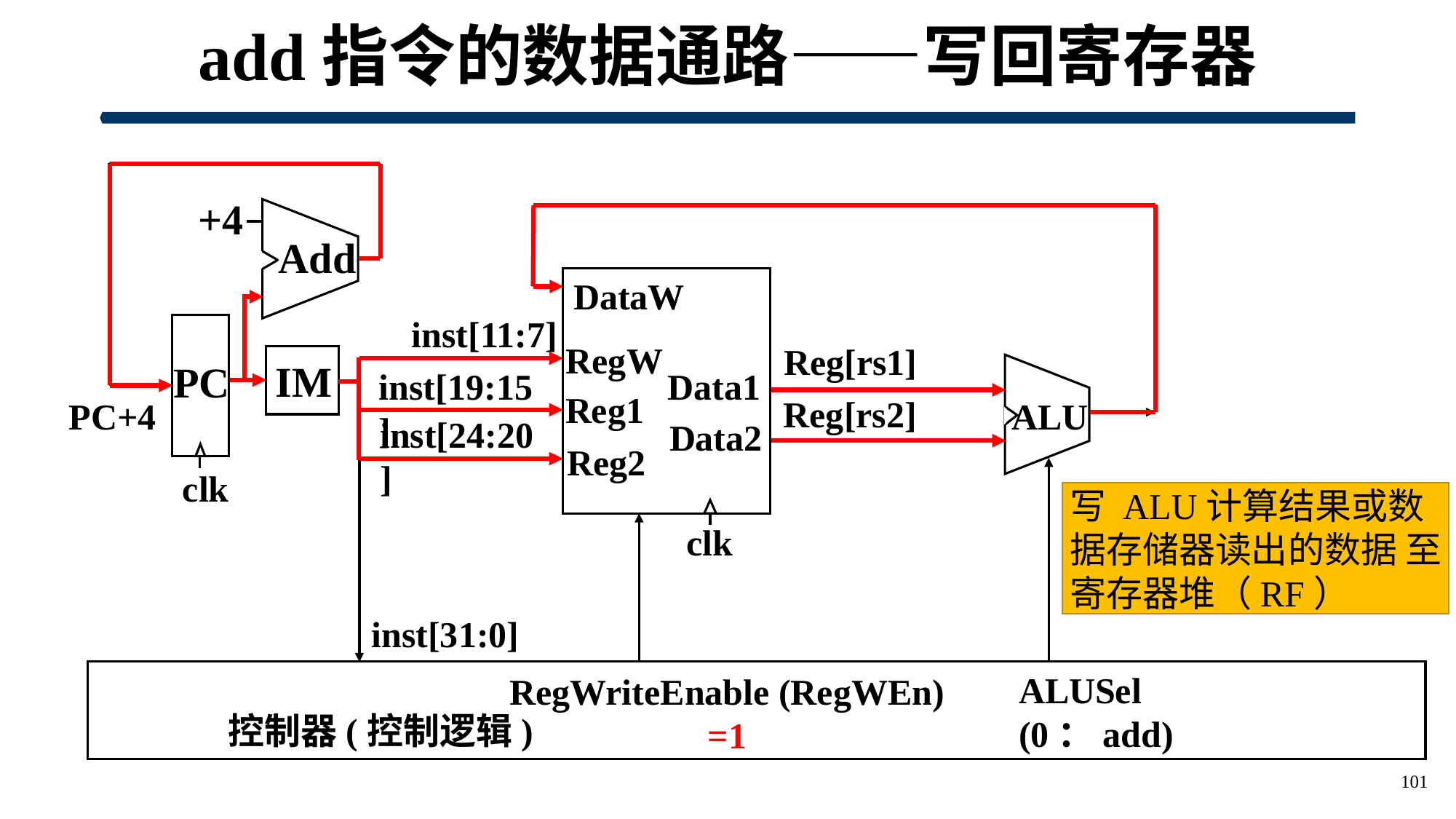

# add指令的数据通路——写回寄存器
+4

Add
DataW

RegW
Data1
Reg1
Data2
Reg2

inst[11:7]

PC

clk
Reg[rs1]

IM

ALU
inst[19:15]
Reg[rs2]
PC+4
inst[24:20]
写 ALU计算结果或数据存储器读出的数据 至 寄存器堆（RF）
clk
inst[31:0]

ALUSel
(0：add)
RegWriteEnable (RegWEn)
=1
控制器(控制逻辑)
101